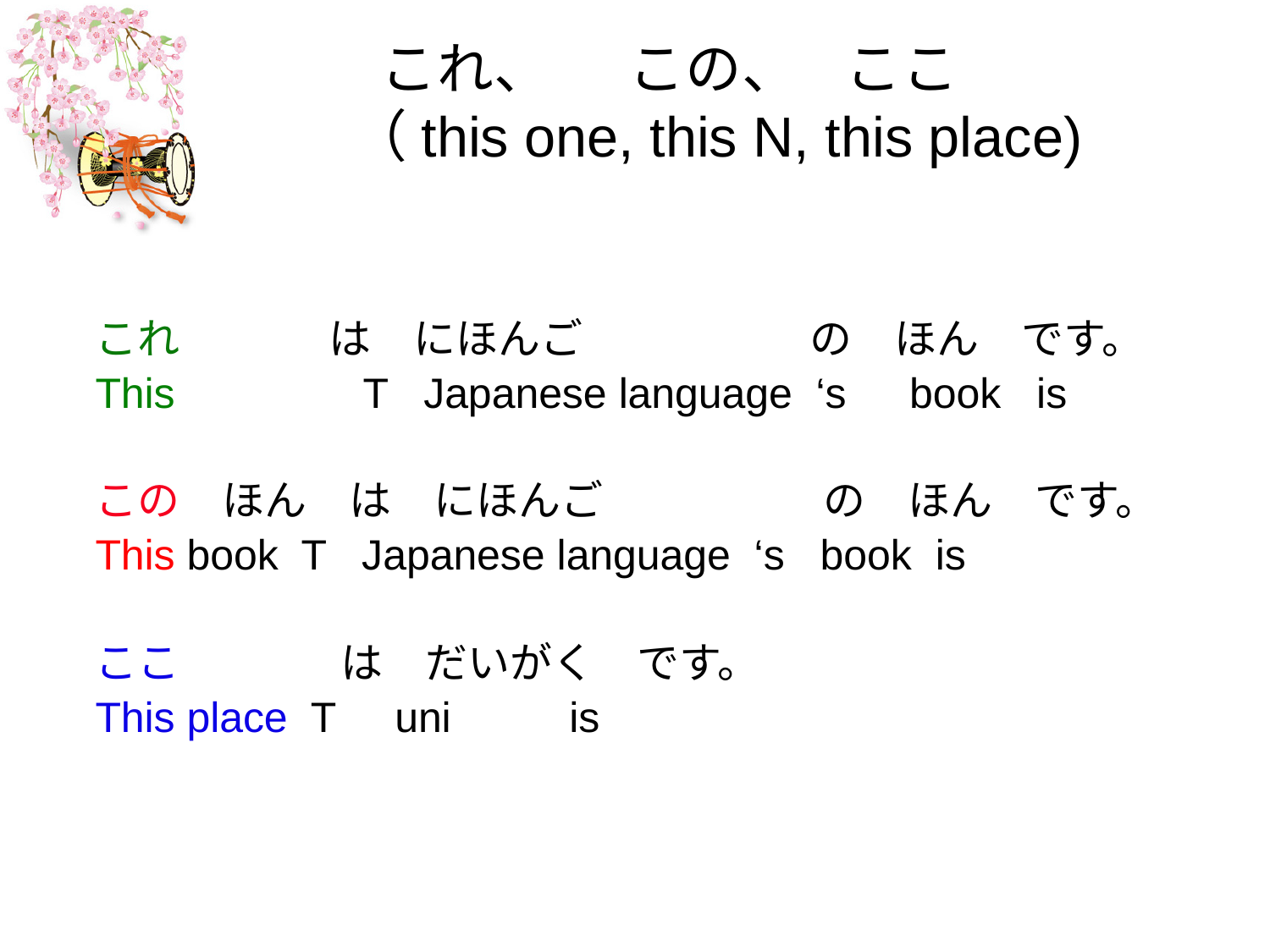

# これ、     この、   ここ　 （this one, this N, this place)
これ　         は　にほんご　　            の　ほん　です。
This 　　      T   Japanese language  ‘s　book   is

この　ほん　は　にほんご　               の　ほん　です。
This book  T   Japanese language  ‘s   book  is

ここ　          は　だいがく　です。
This place  T     uni          is